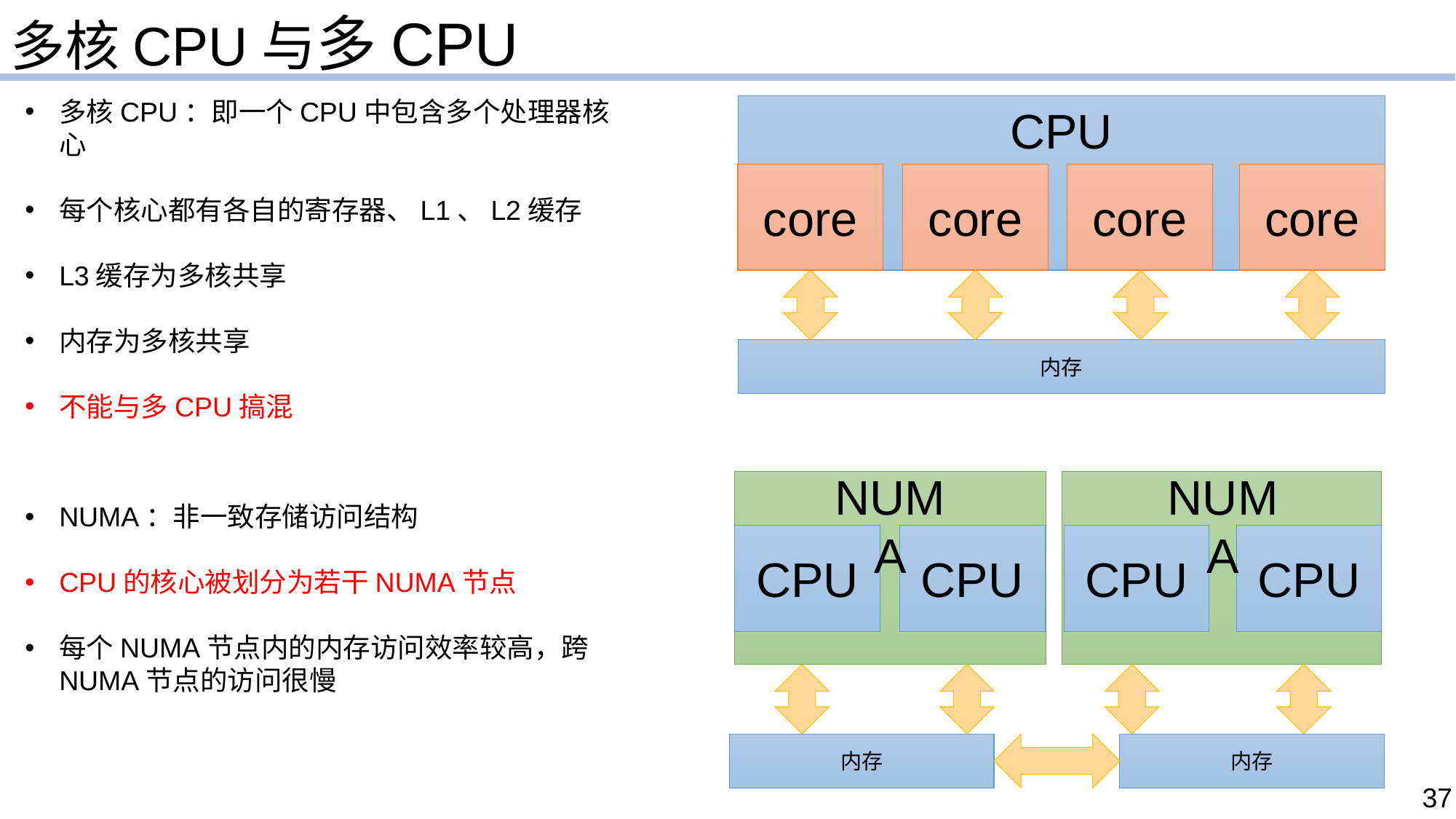

多核CPU与多CPU
多核CPU：即一个CPU中包含多个处理器核心

每个核心都有各自的寄存器、L1、L2缓存

L3缓存为多核共享

内存为多核共享

不能与多CPU搞混

CPU

core

core

core

core

内存
NUMA
NUMA

CPU

CPU

CPU

CPU

内存

内存
NUMA：非一致存储访问结构

CPU的核心被划分为若干NUMA节点

每个NUMA节点内的内存访问效率较高，跨NUMA节点的访问很慢
37